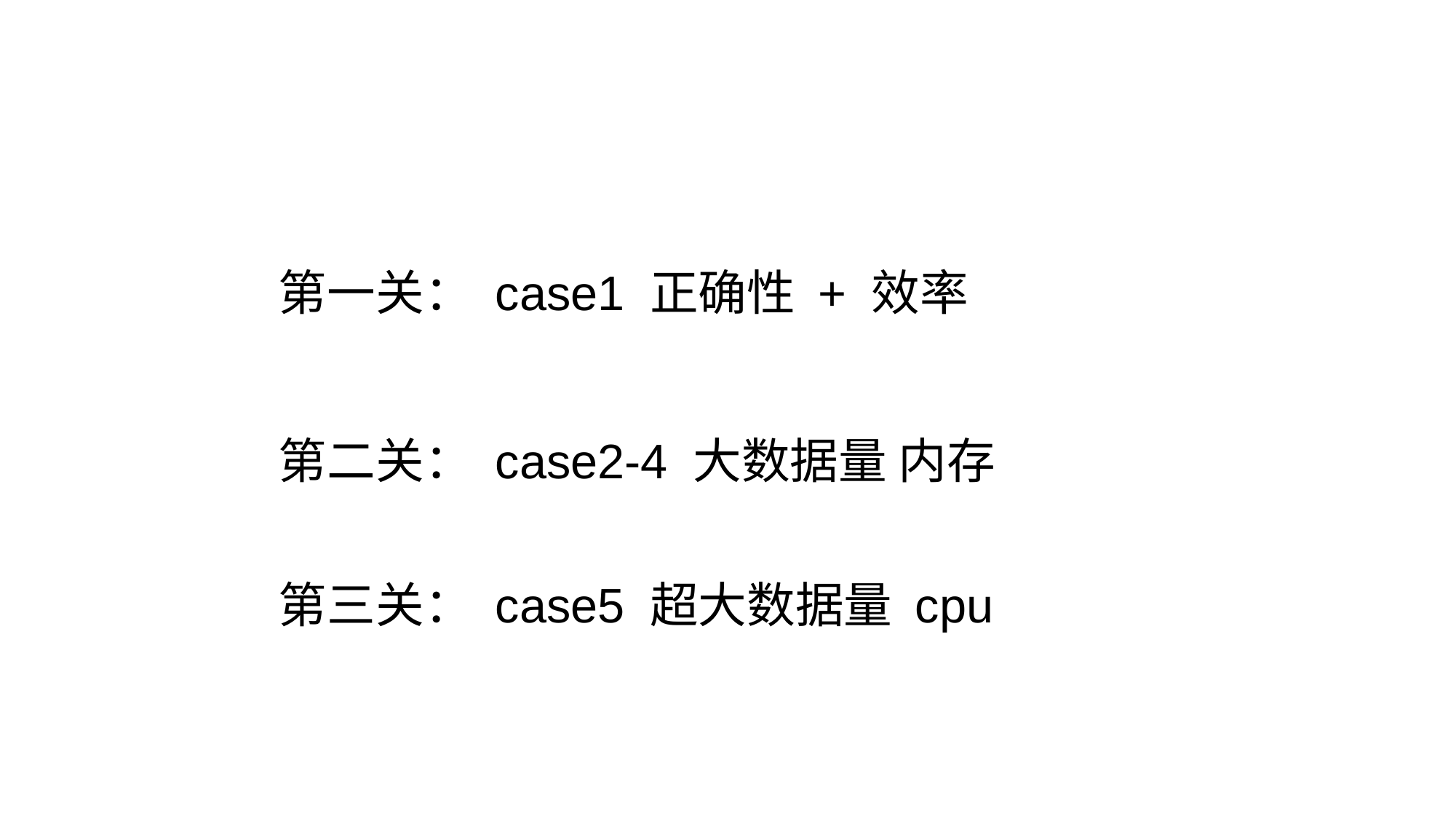

第一关： case1 正确性 + 效率
第二关： case2-4 大数据量 内存
第三关： case5 超大数据量 cpu